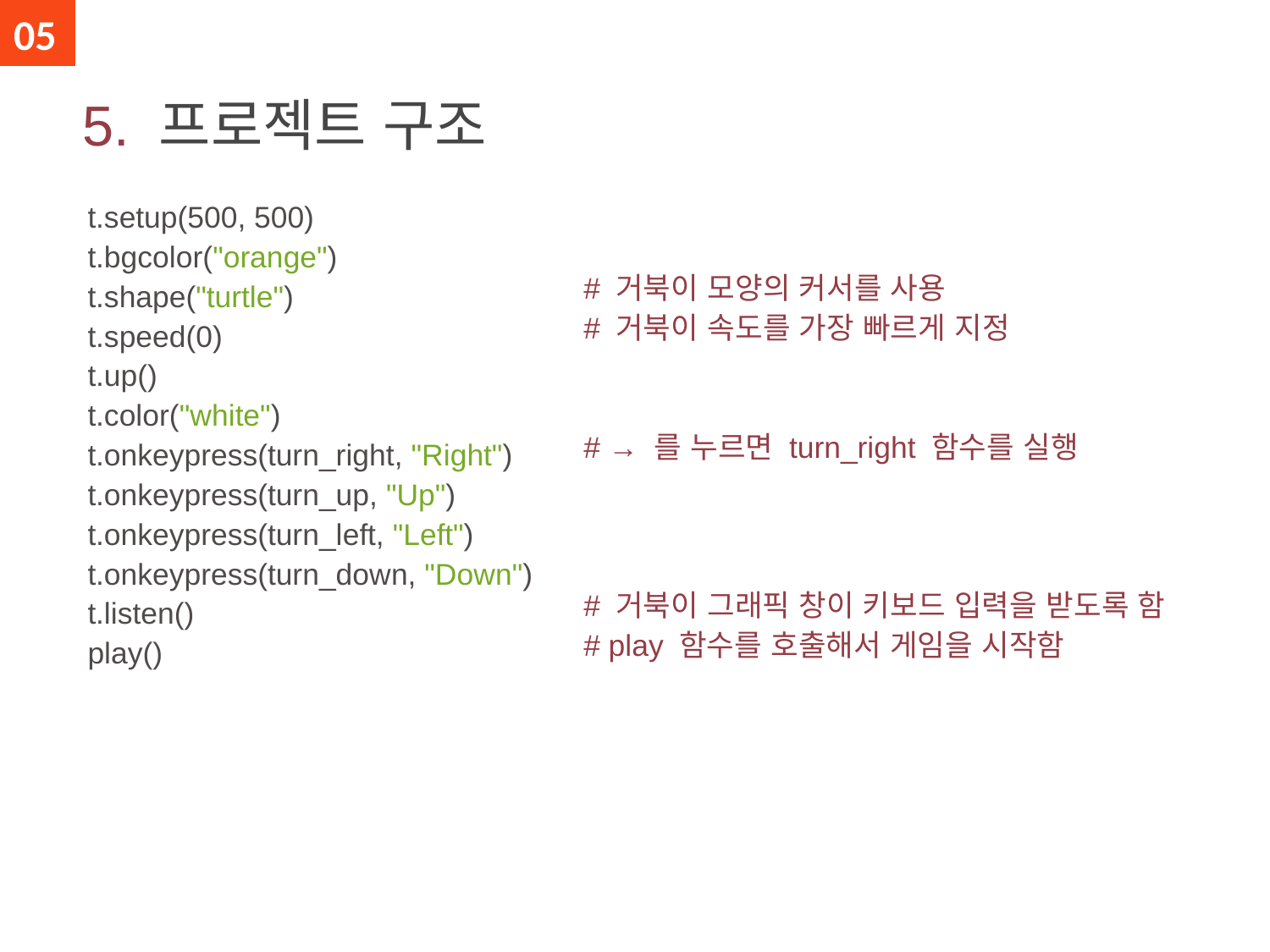

05
# 5. 프로젝트 구조
# 거북이 모양의 커서를 사용
# 거북이 속도를 가장 빠르게 지정
# → 를 누르면 turn_right 함수를 실행
# 거북이 그래픽 창이 키보드 입력을 받도록 함
# play 함수를 호출해서 게임을 시작함
t.setup(500, 500)
t.bgcolor("orange")
t.shape("turtle")
t.speed(0)
t.up()
t.color("white")
t.onkeypress(turn_right, "Right")
t.onkeypress(turn_up, "Up")
t.onkeypress(turn_left, "Left")
t.onkeypress(turn_down, "Down")
t.listen()
play()